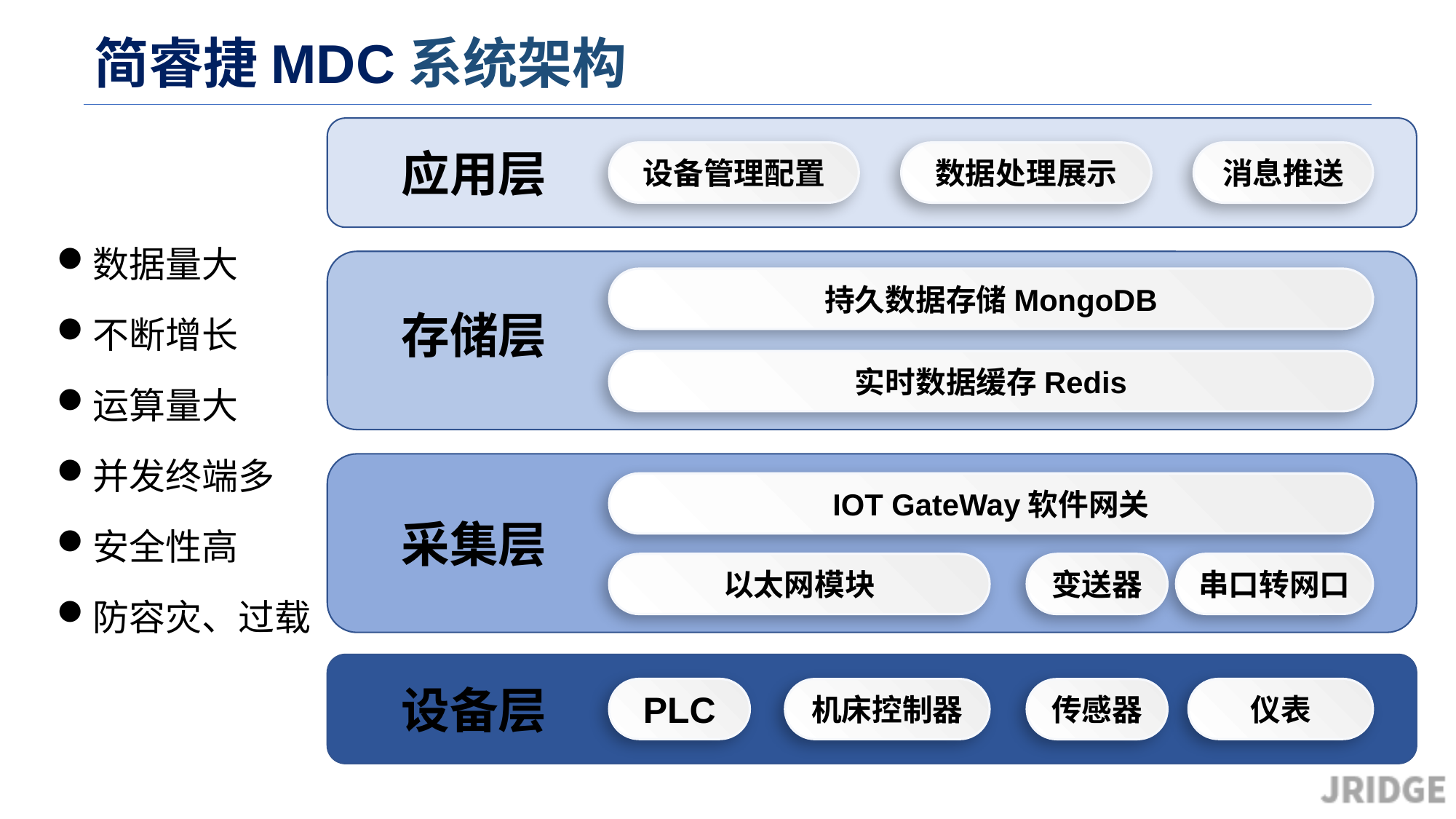

# 简睿捷MDC系统架构

应用层
设备管理配置
数据处理展示
消息推送
数据量大
不断增长
运算量大
并发终端多
安全性高
防容灾、过载

持久数据存储MongoDB
存储层
实时数据缓存Redis

IOT GateWay软件网关
采集层
串口转网口
以太网模块
变送器

设备层
PLC
仪表
机床控制器
传感器